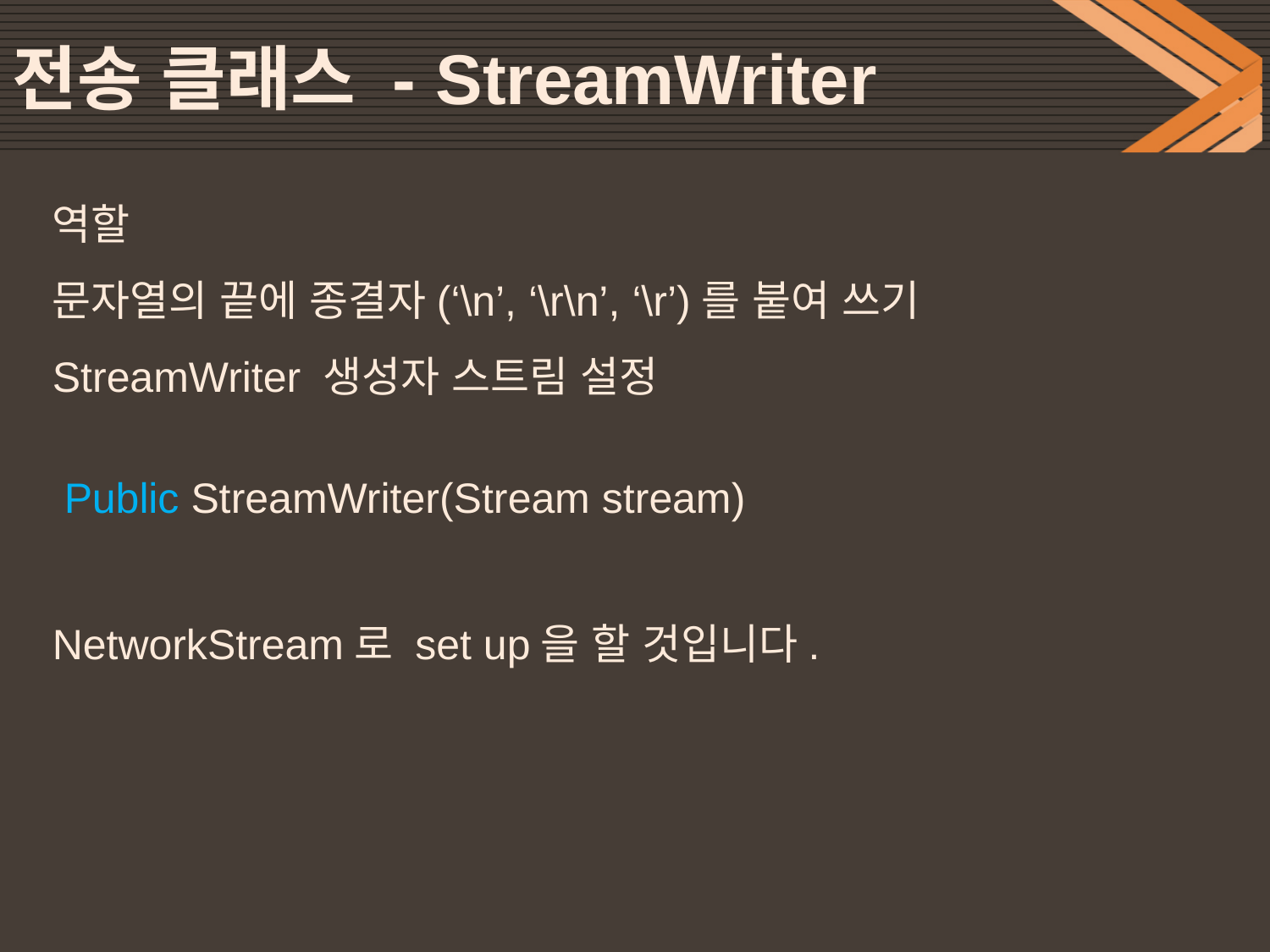

# 전송 클래스 - StreamWriter
역할
문자열의 끝에 종결자(‘\n’, ‘\r\n’, ‘\r’)를 붙여 쓰기
StreamWriter 생성자 스트림 설정
 Public StreamWriter(Stream stream)
NetworkStream로 set up을 할 것입니다.